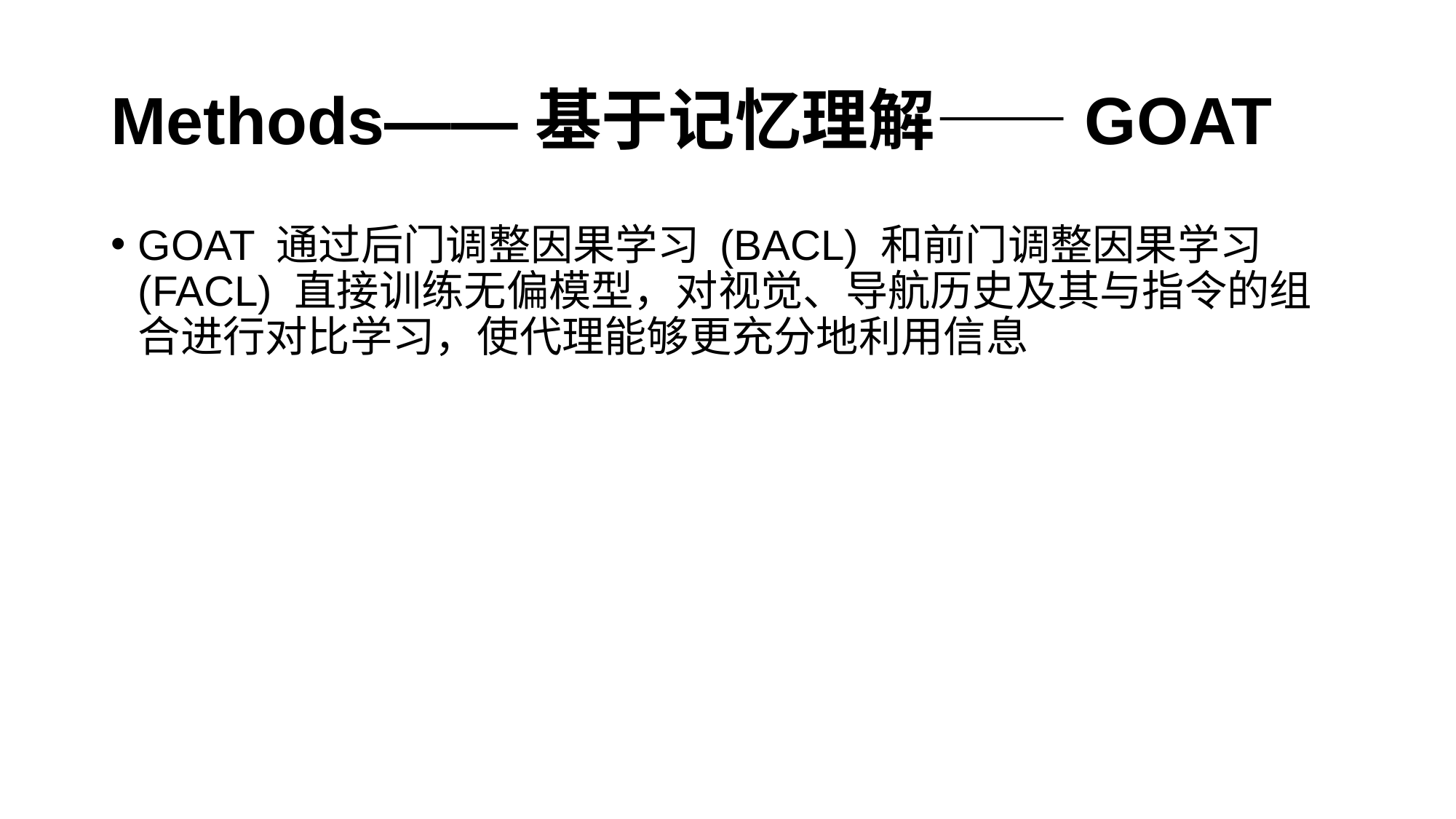

# Methods——基于记忆理解——GOAT
GOAT 通过后门调整因果学习 (BACL) 和前门调整因果学习 (FACL) 直接训练无偏模型，对视觉、导航历史及其与指令的组合进行对比学习，使代理能够更充分地利用信息